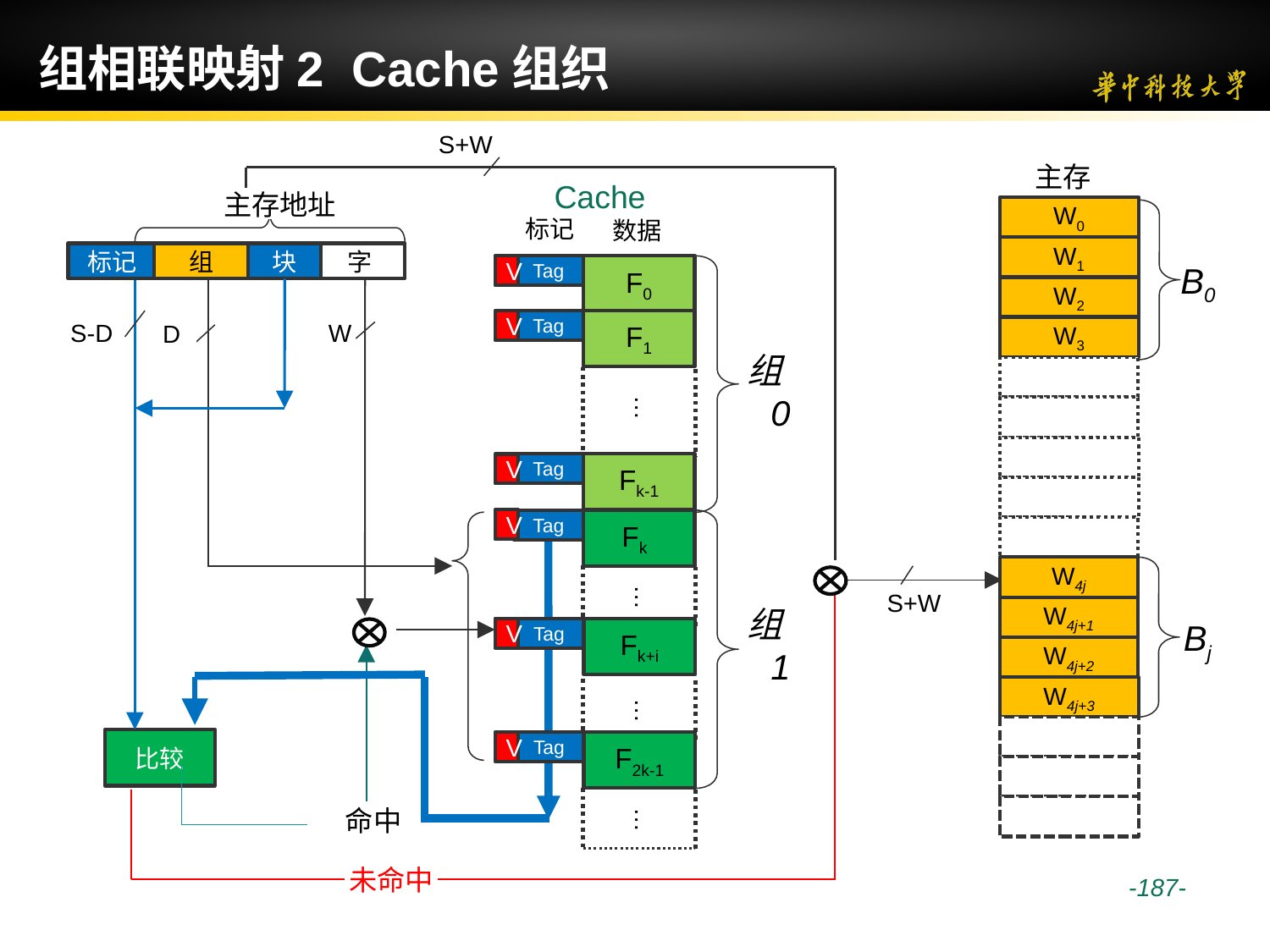

# 组相联映射2  Cache组织
S+W
主存
W0
W1
W2
W3

W4j
W4j+1
W4j+2
W4j+3

B0

Bj
Cache

主存地址
标记
组
块
字
标记
数据
V
Tag
F0

组0
V
Tag
F1
…
Tag
Fk-1
V
V

组1
Tag
Fk
…
V
Tag
Fk+i
…
V
Tag
F2k-1
…
D
W
S-D

S+W

命中
比较
未命中
 -187-